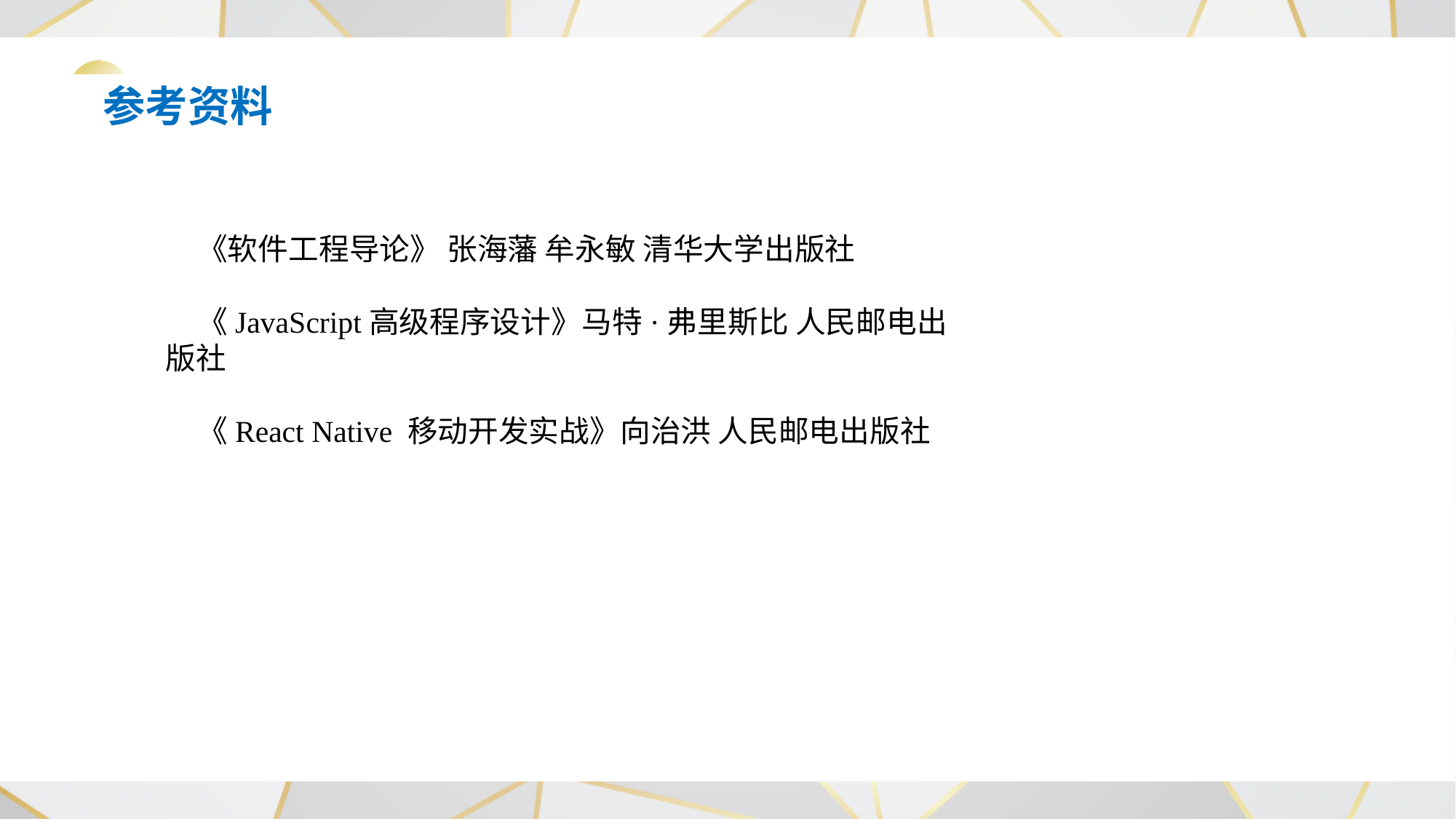

参考资料
《软件工程导论》 张海藩 牟永敏 清华大学出版社

《JavaScript高级程序设计》马特·弗里斯比 人民邮电出版社

《React Native 移动开发实战》向治洪 人民邮电出版社